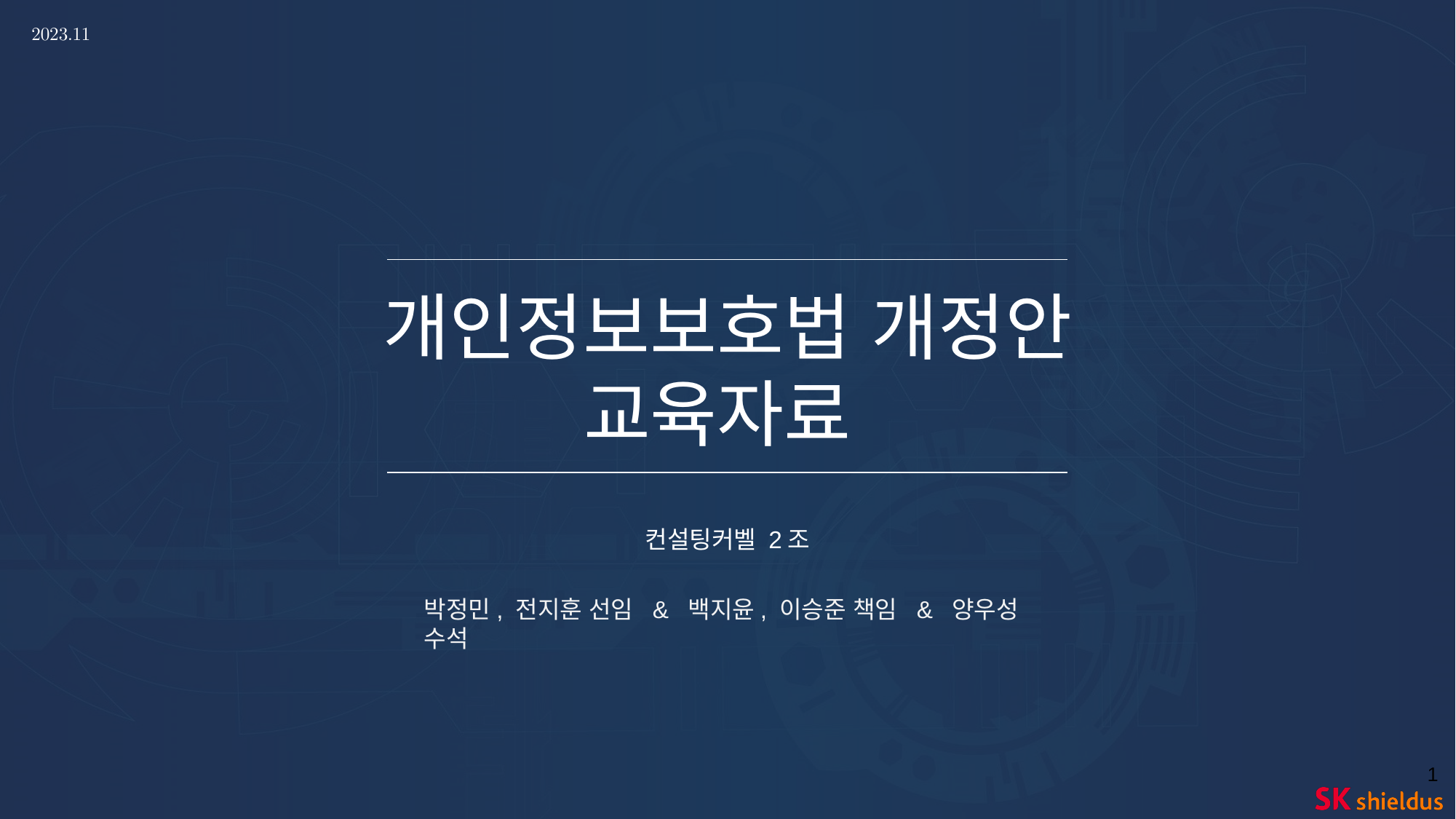

2023.11
개인정보보호법 개정안 교육자료
컨설팅커벨 2조
박정민, 전지훈 선임  &  백지윤, 이승준 책임  &  양우성 수석
1